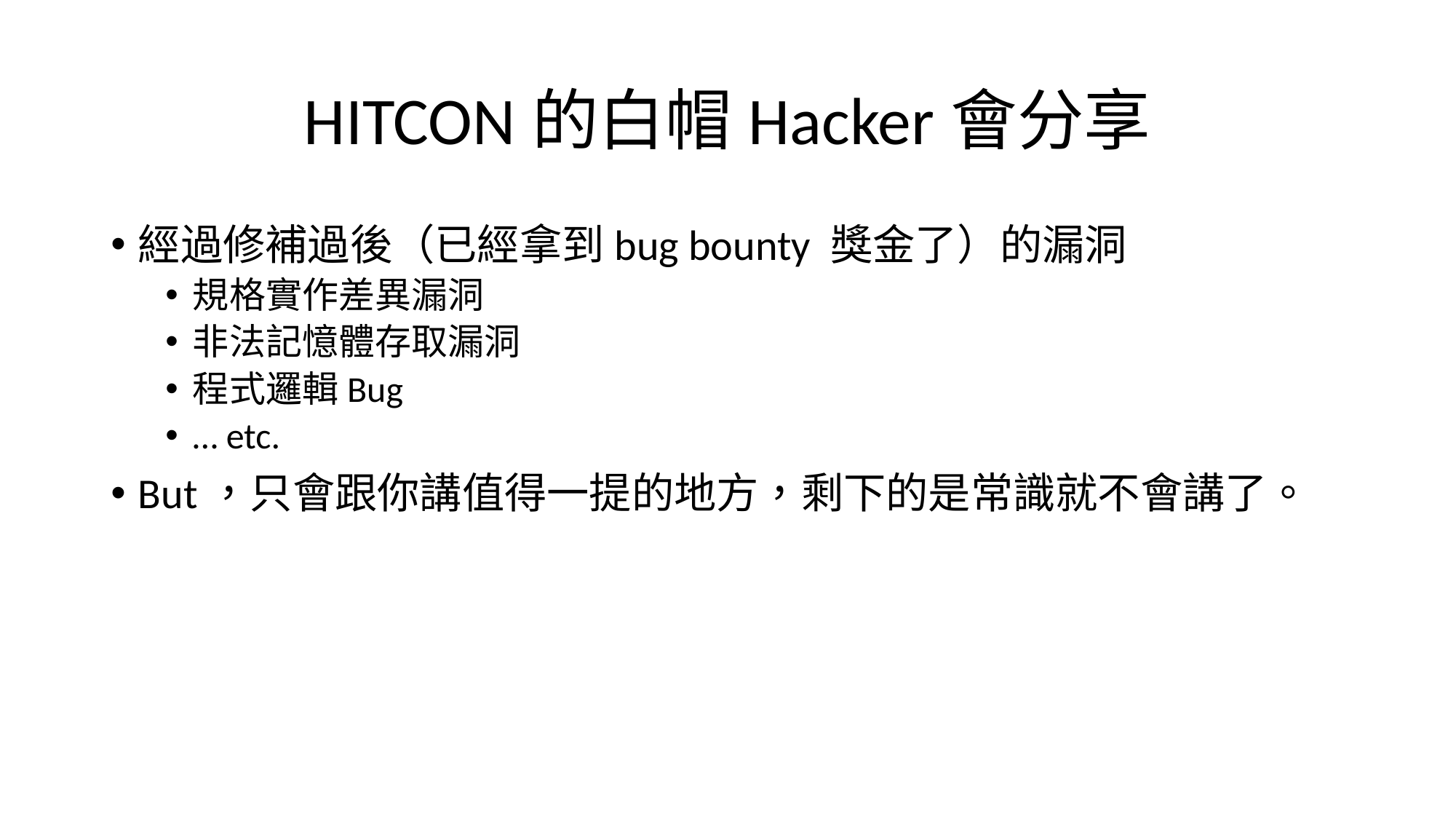

# HITCON的白帽Hacker會分享
經過修補過後（已經拿到bug bounty 獎金了）的漏洞
規格實作差異漏洞
非法記憶體存取漏洞
程式邏輯Bug
… etc.
But，只會跟你講值得一提的地方，剩下的是常識就不會講了。